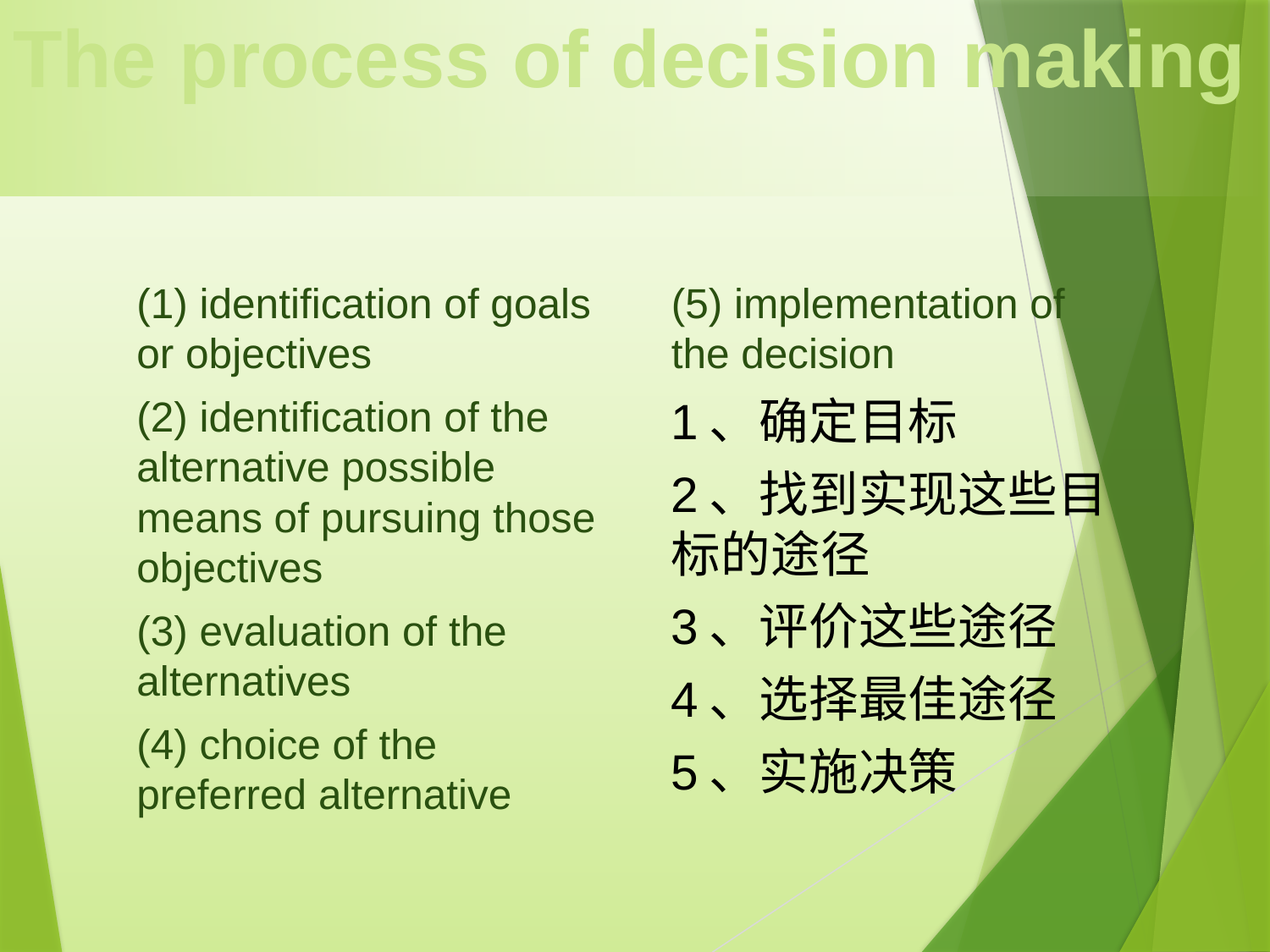

# The process of decision making
(1) identification of goals or objectives
(2) identification of the alternative possible means of pursuing those objectives
(3) evaluation of the alternatives
(4) choice of the preferred alternative
(5) implementation of the decision
1、确定目标
2、找到实现这些目标的途径
3、评价这些途径
4、选择最佳途径
5、实施决策